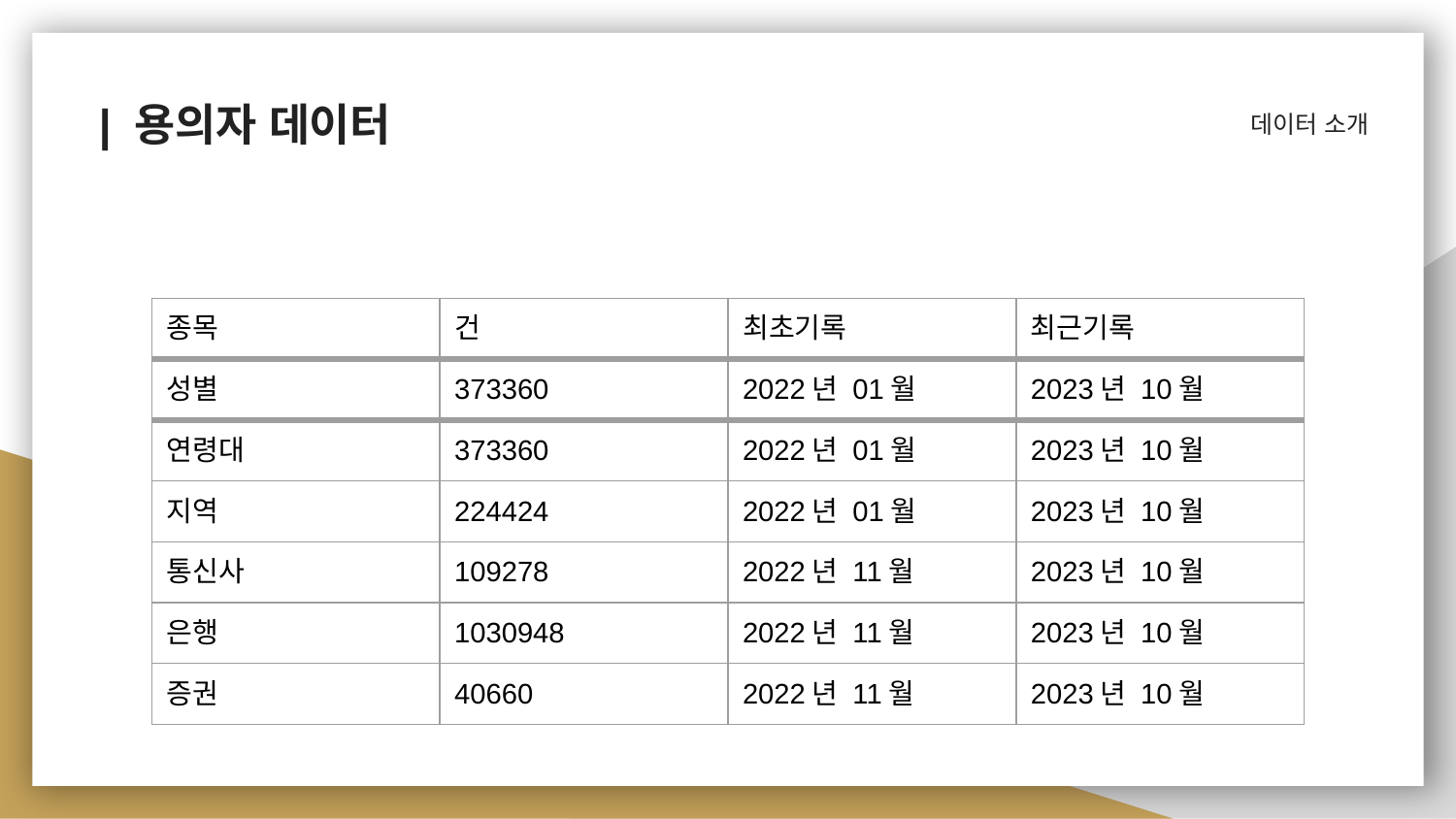

데이터 소개
# | 용의자 데이터
| 종목 | 건 | 최초기록 | 최근기록 |
| --- | --- | --- | --- |
| 성별 | 373360 | 2022년 01월 | 2023년 10월 |
| 연령대 | 373360 | 2022년 01월 | 2023년 10월 |
| 지역 | 224424 | 2022년 01월 | 2023년 10월 |
| 통신사 | 109278 | 2022년 11월 | 2023년 10월 |
| 은행 | 1030948 | 2022년 11월 | 2023년 10월 |
| 증권 | 40660 | 2022년 11월 | 2023년 10월 |